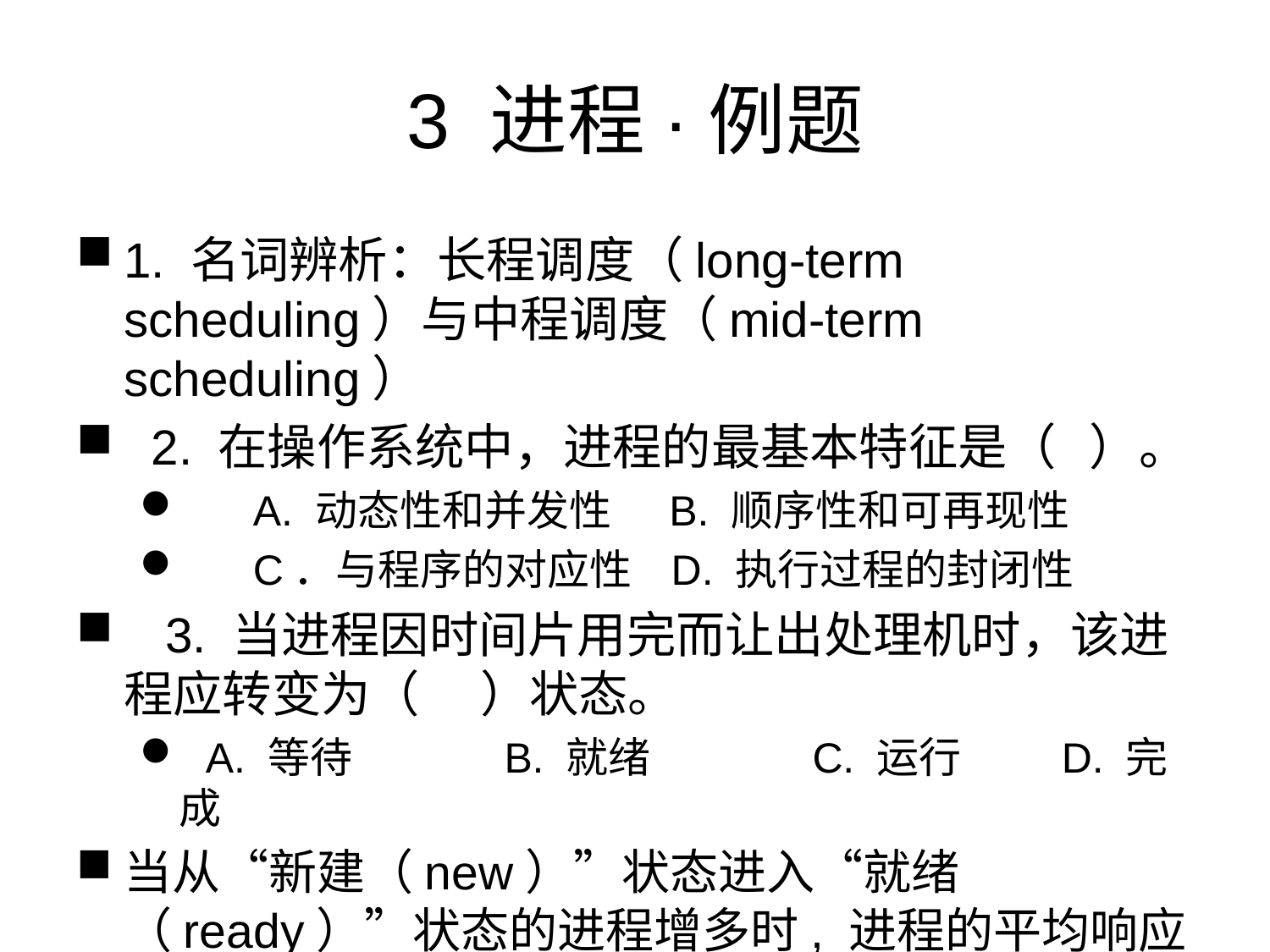

# 3 进程·例题
1. 名词辨析：长程调度（long-term scheduling）与中程调度（mid-term scheduling）
  2. 在操作系统中，进程的最基本特征是（   ）。
      A. 动态性和并发性     B. 顺序性和可再现性
      C．与程序的对应性   D. 执行过程的封闭性
   3. 当进程因时间片用完而让出处理机时，该进程应转变为（ 　）状态。
  A. 等待　　      B. 就绪　　       C. 运行　     D. 完成
当从“新建（new）”状态进入“就绪（ready）”状态的进程增多时, 进程的平均响应时间不会减少。